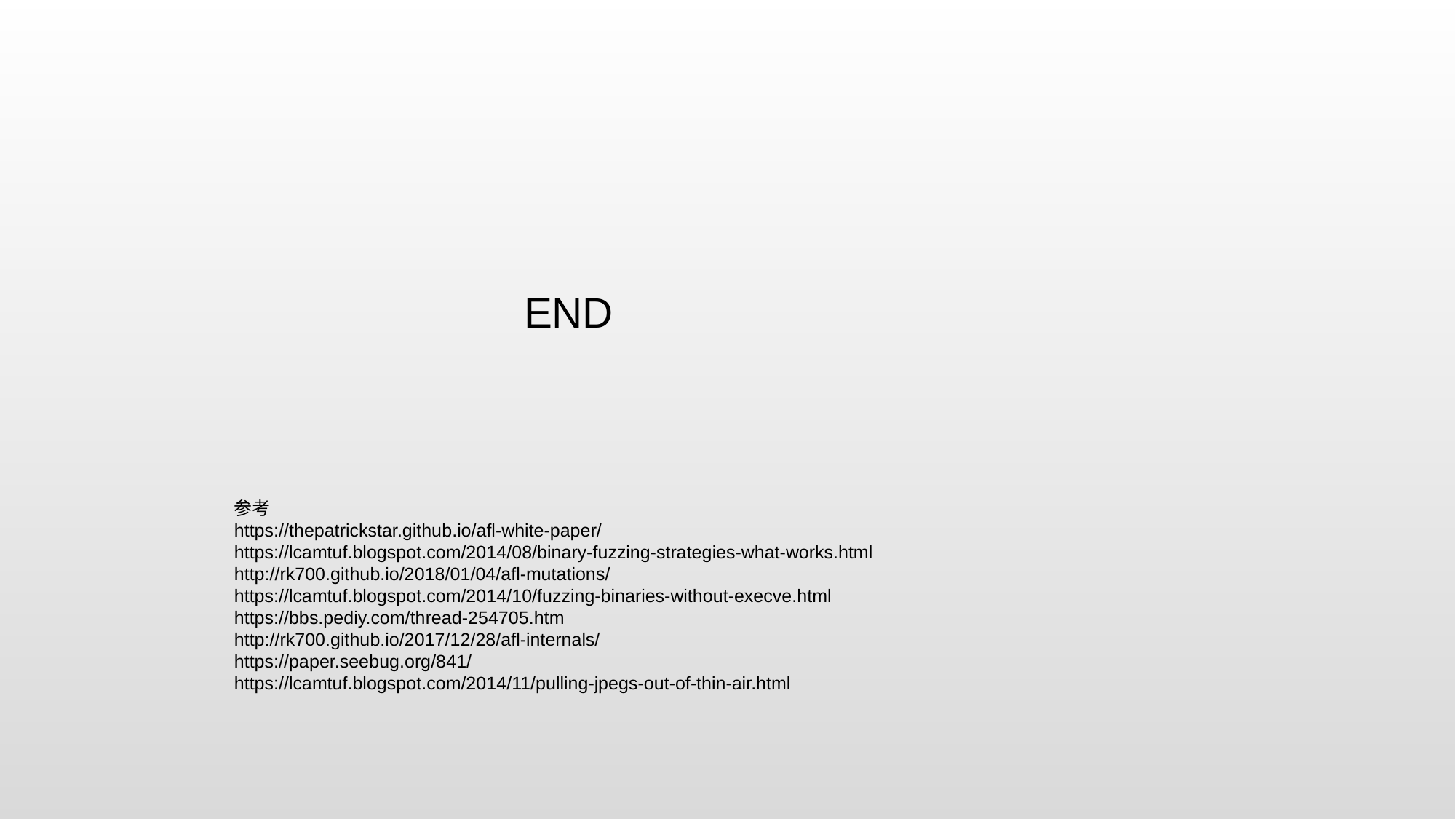

END
参考
https://thepatrickstar.github.io/afl-white-paper/
https://lcamtuf.blogspot.com/2014/08/binary-fuzzing-strategies-what-works.html
http://rk700.github.io/2018/01/04/afl-mutations/
https://lcamtuf.blogspot.com/2014/10/fuzzing-binaries-without-execve.html
https://bbs.pediy.com/thread-254705.htm
http://rk700.github.io/2017/12/28/afl-internals/
https://paper.seebug.org/841/
https://lcamtuf.blogspot.com/2014/11/pulling-jpegs-out-of-thin-air.html